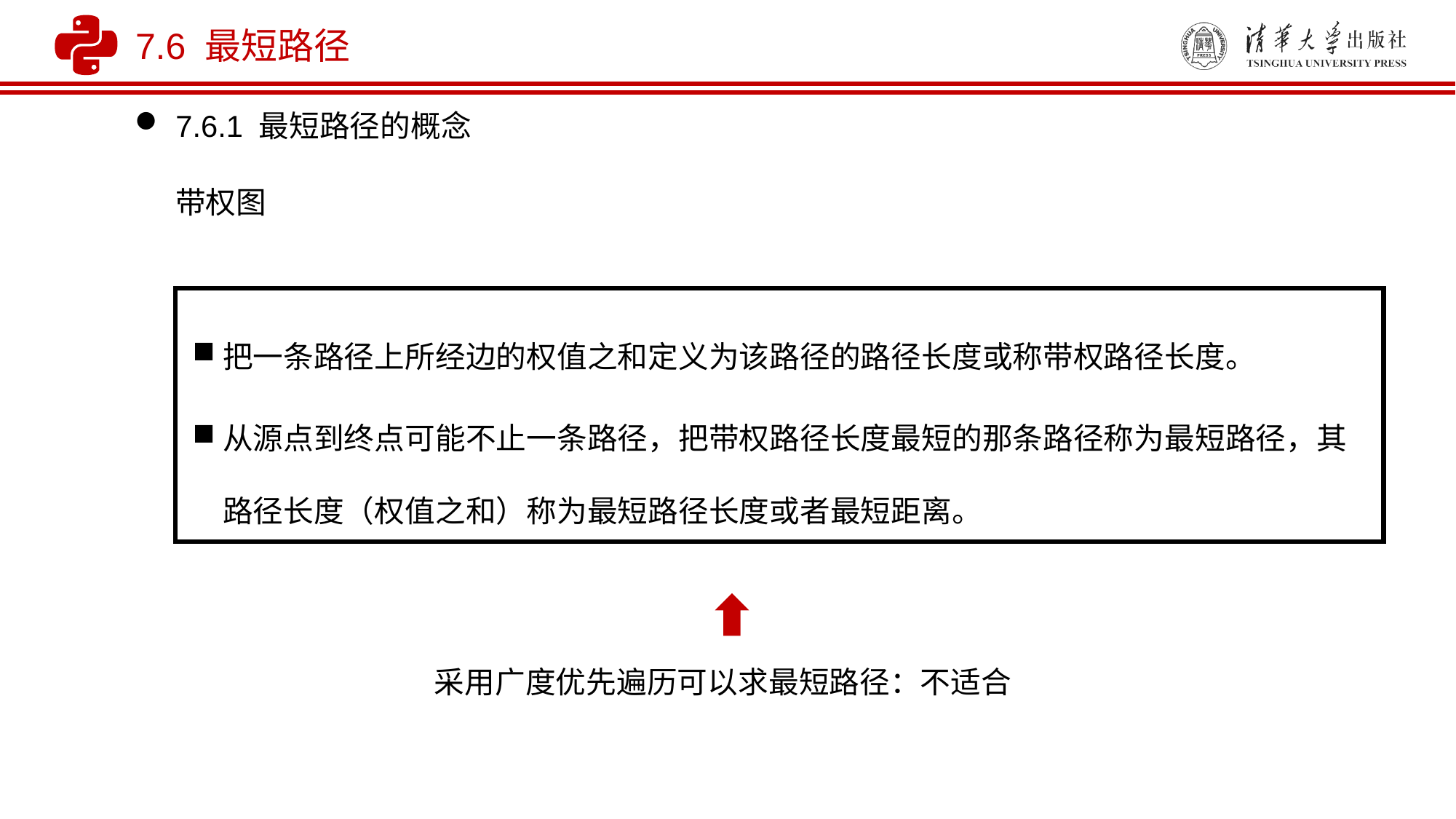

7.6 最短路径
7.6.1 最短路径的概念
带权图
把一条路径上所经边的权值之和定义为该路径的路径长度或称带权路径长度。
从源点到终点可能不止一条路径，把带权路径长度最短的那条路径称为最短路径，其路径长度（权值之和）称为最短路径长度或者最短距离。

采用广度优先遍历可以求最短路径：不适合